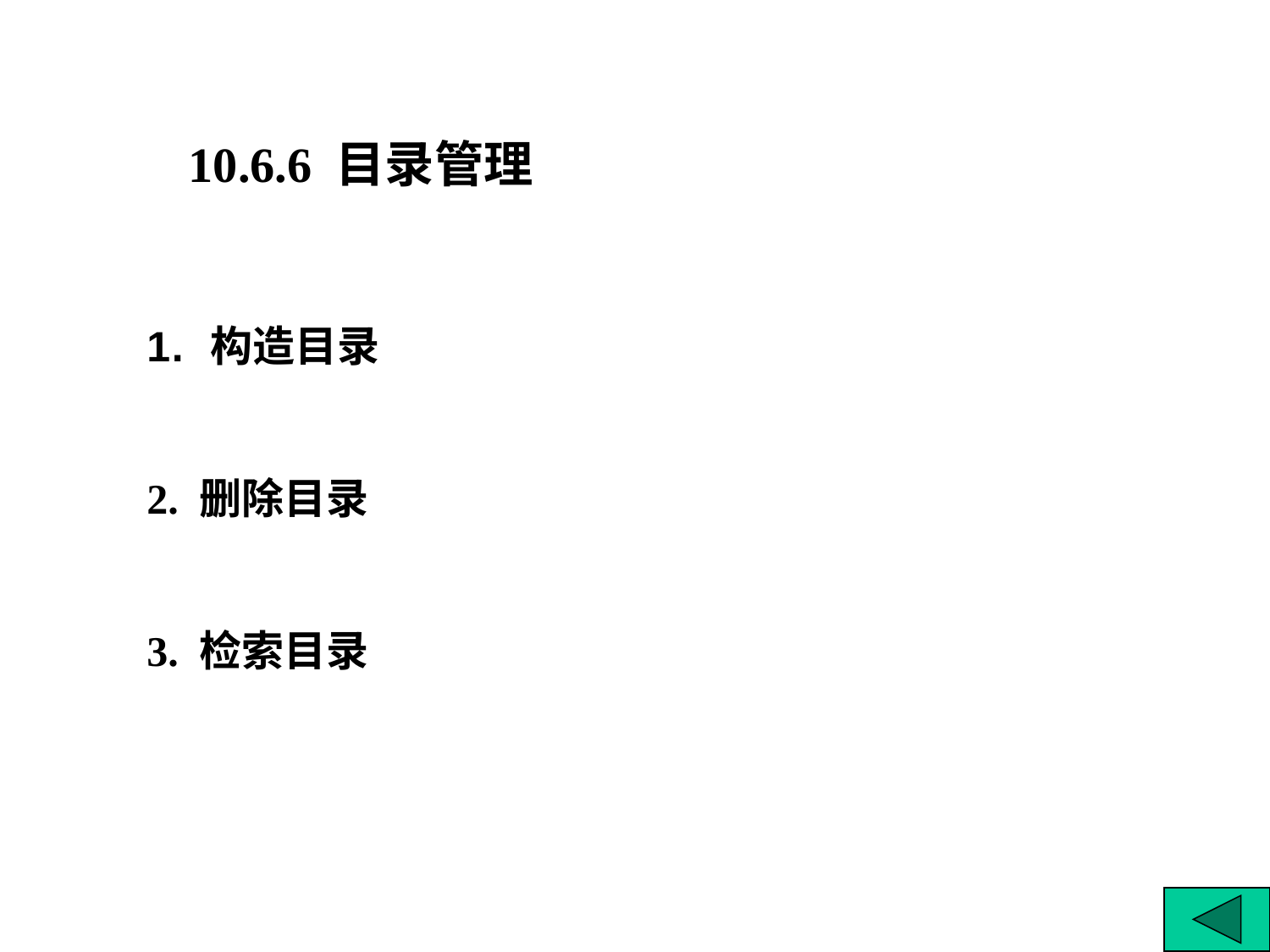

10.6.6 目录管理
构造目录
2. 删除目录
3. 检索目录